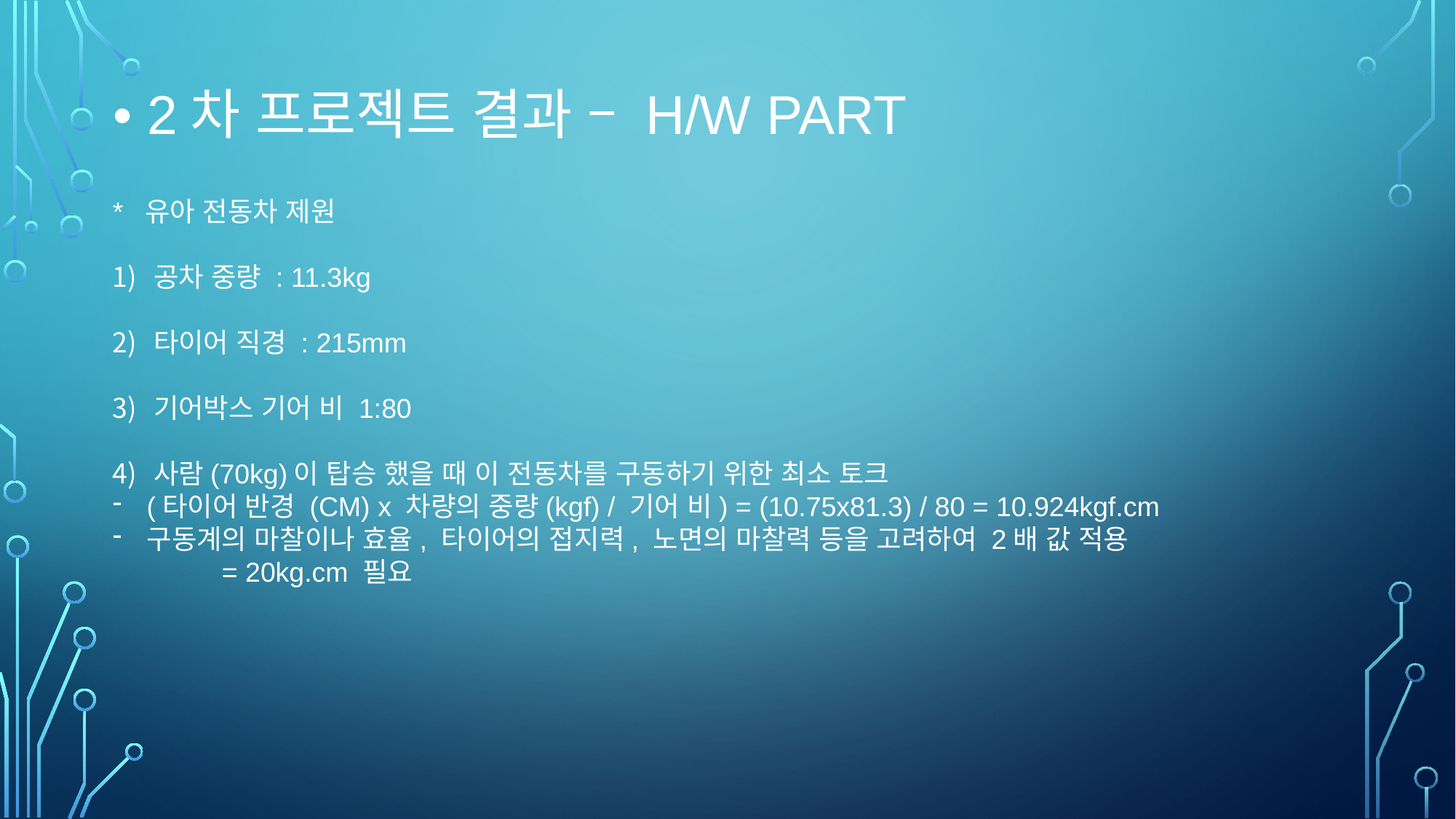

# • 2차 프로젝트 결과 – H/W part
*  유아 전동차 제원

공차 중량 : 11.3kg

타이어 직경 : 215mm

기어박스 기어 비 1:80

사람(70kg)이 탑승 했을 때 이 전동차를 구동하기 위한 최소 토크
(타이어 반경 (CM) x 차량의 중량(kgf) / 기어 비) = (10.75x81.3) / 80 = 10.924kgf.cm
구동계의 마찰이나 효율, 타이어의 접지력, 노면의 마찰력 등을 고려하여 2배 값 적용
	= 20kg.cm 필요